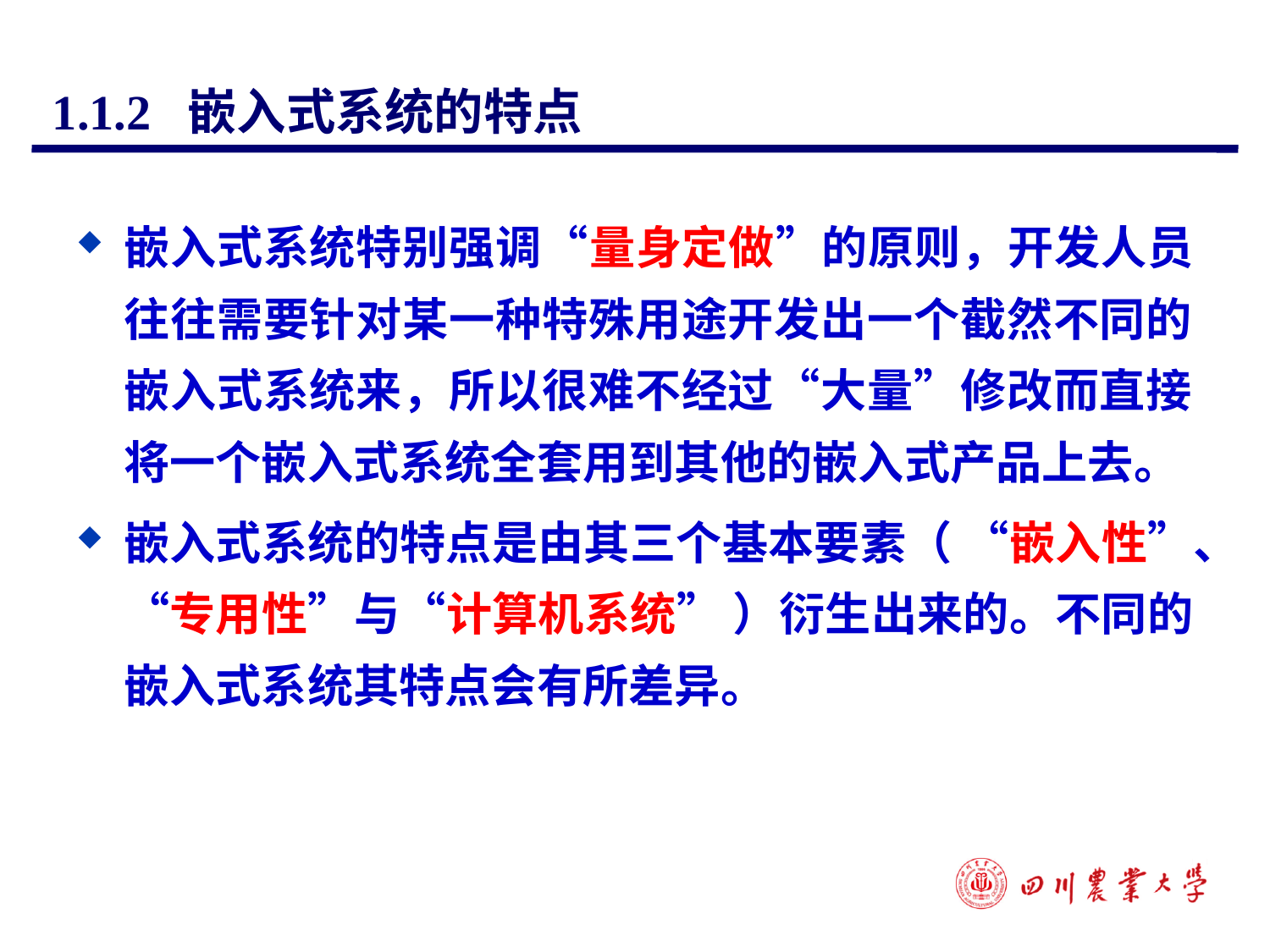

# 1.1.2  嵌入式系统的特点
嵌入式系统特别强调“量身定做”的原则，开发人员往往需要针对某一种特殊用途开发出一个截然不同的嵌入式系统来，所以很难不经过“大量”修改而直接将一个嵌入式系统全套用到其他的嵌入式产品上去。
嵌入式系统的特点是由其三个基本要素（ “嵌入性”、“专用性”与“计算机系统” ）衍生出来的。不同的嵌入式系统其特点会有所差异。